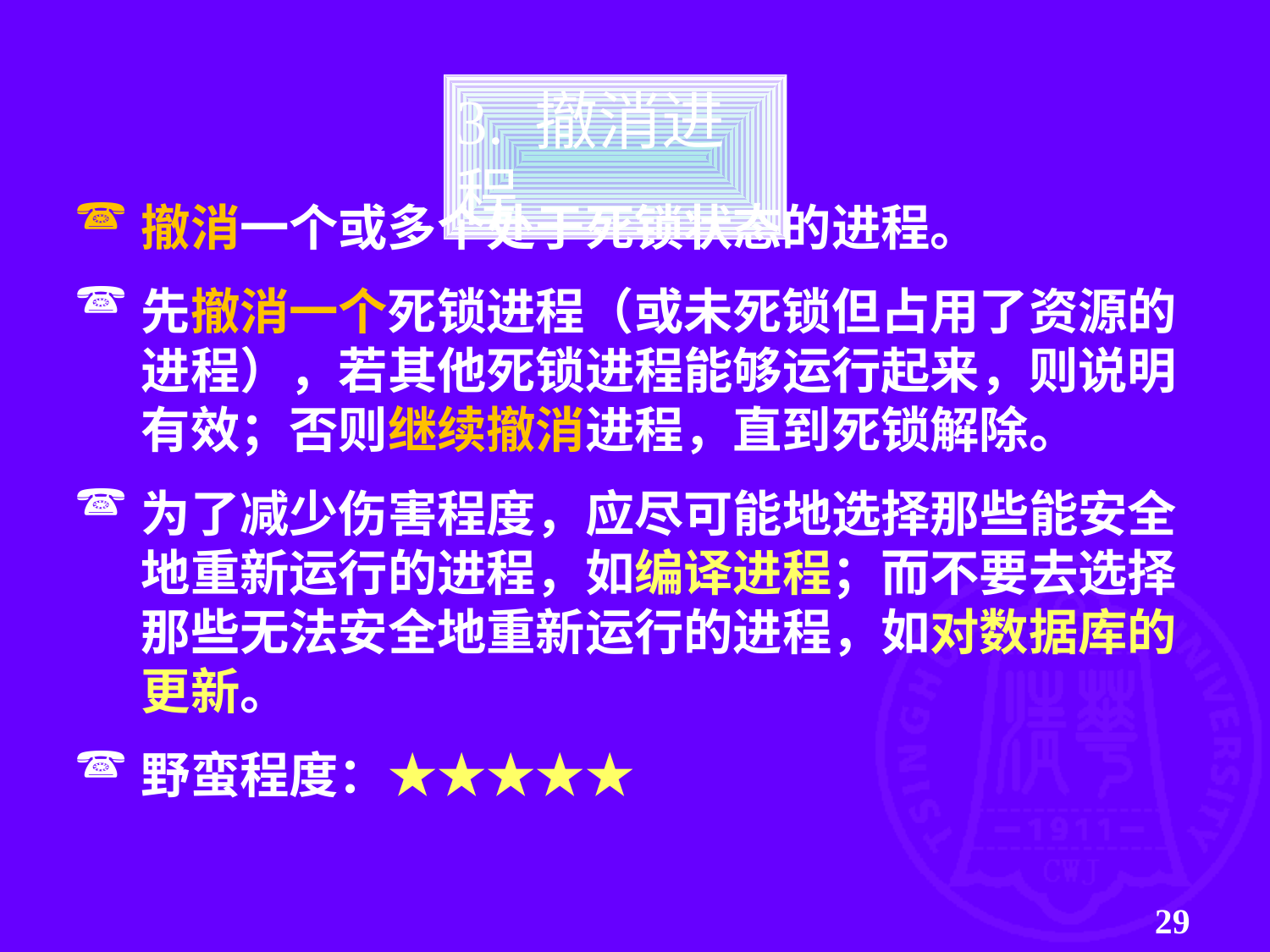

3. 撤消进程
撤消一个或多个处于死锁状态的进程。
先撤消一个死锁进程（或未死锁但占用了资源的
进程），若其他死锁进程能够运行起来，则说明
有效；否则继续撤消进程，直到死锁解除。
为了减少伤害程度，应尽可能地选择那些能安全
地重新运行的进程，如编译进程；而不要去选择
那些无法安全地重新运行的进程，如对数据库的
更新。
野蛮程度：★★★★★